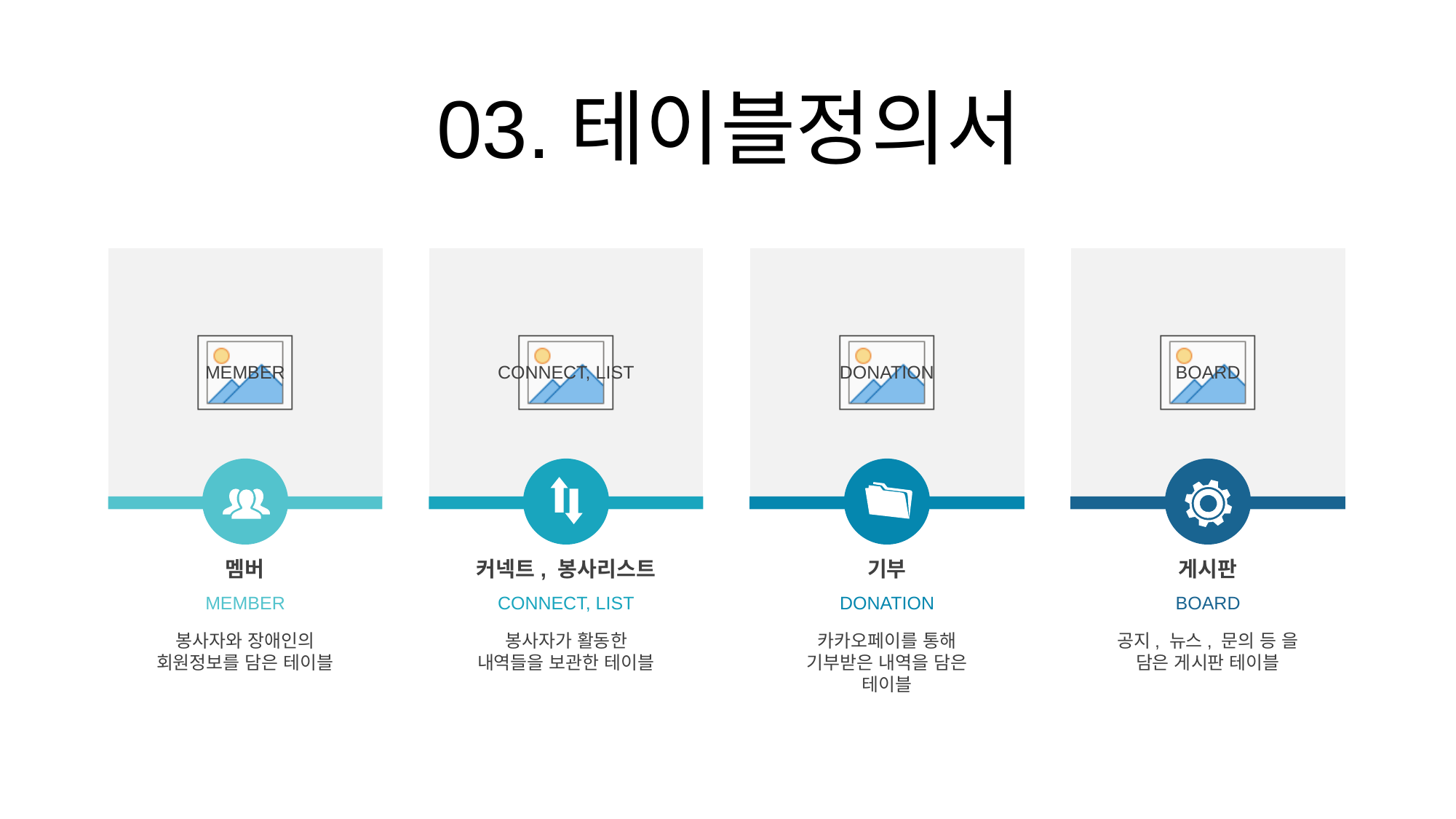

03.테이블정의서
MEMBER
CONNECT, LIST
DONATION
BOARD

멤버
MEMBER
커넥트, 봉사리스트
CONNECT, LIST
기부
DONATION
게시판
BOARD
봉사자와 장애인의 회원정보를 담은 테이블
봉사자가 활동한 내역들을 보관한 테이블
카카오페이를 통해 기부받은 내역을 담은 테이블
공지, 뉴스, 문의 등 을 담은 게시판 테이블